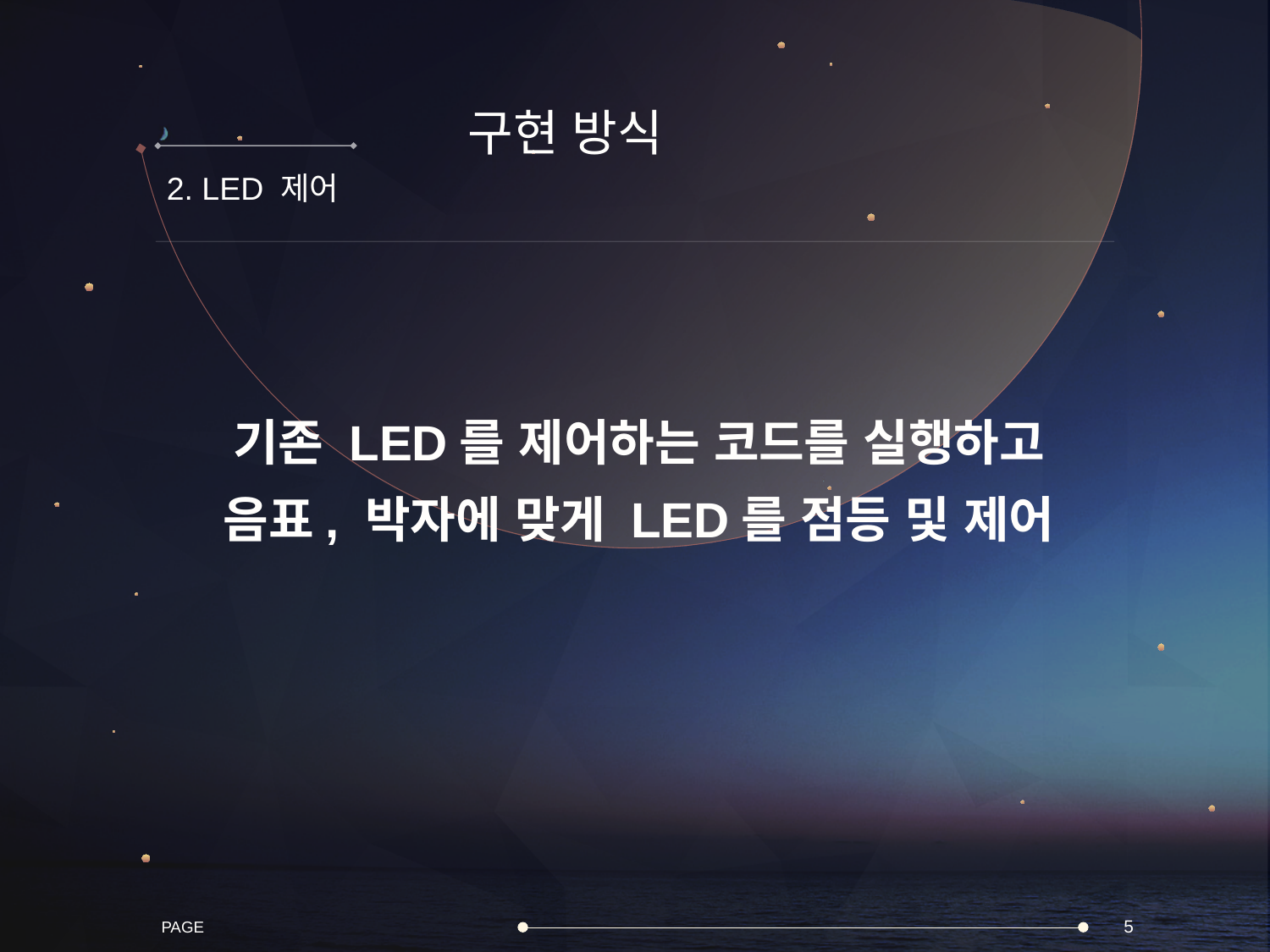

#
구현 방식
2. LED 제어

기존 LED를 제어하는 코드를 실행하고
음표, 박자에 맞게 LED를 점등 및 제어

PAGE
5